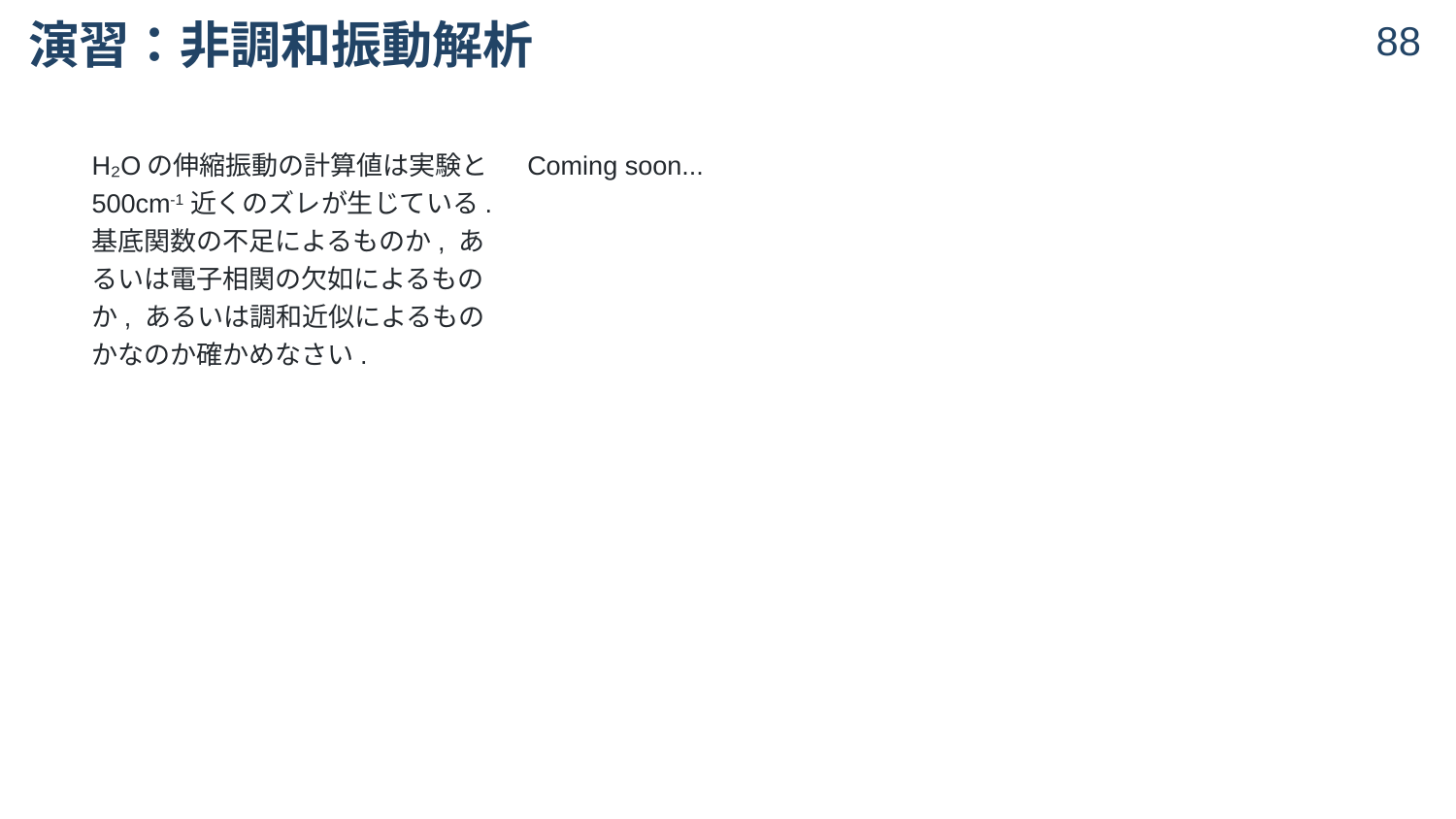

# 演習：非調和振動解析
88
H₂Oの伸縮振動の計算値は実験と500cm-1近くのズレが生じている. 基底関数の不足によるものか, あるいは電子相関の欠如によるものか, あるいは調和近似によるものかなのか確かめなさい.
Coming soon...

© 2024 Shuhei Ohno